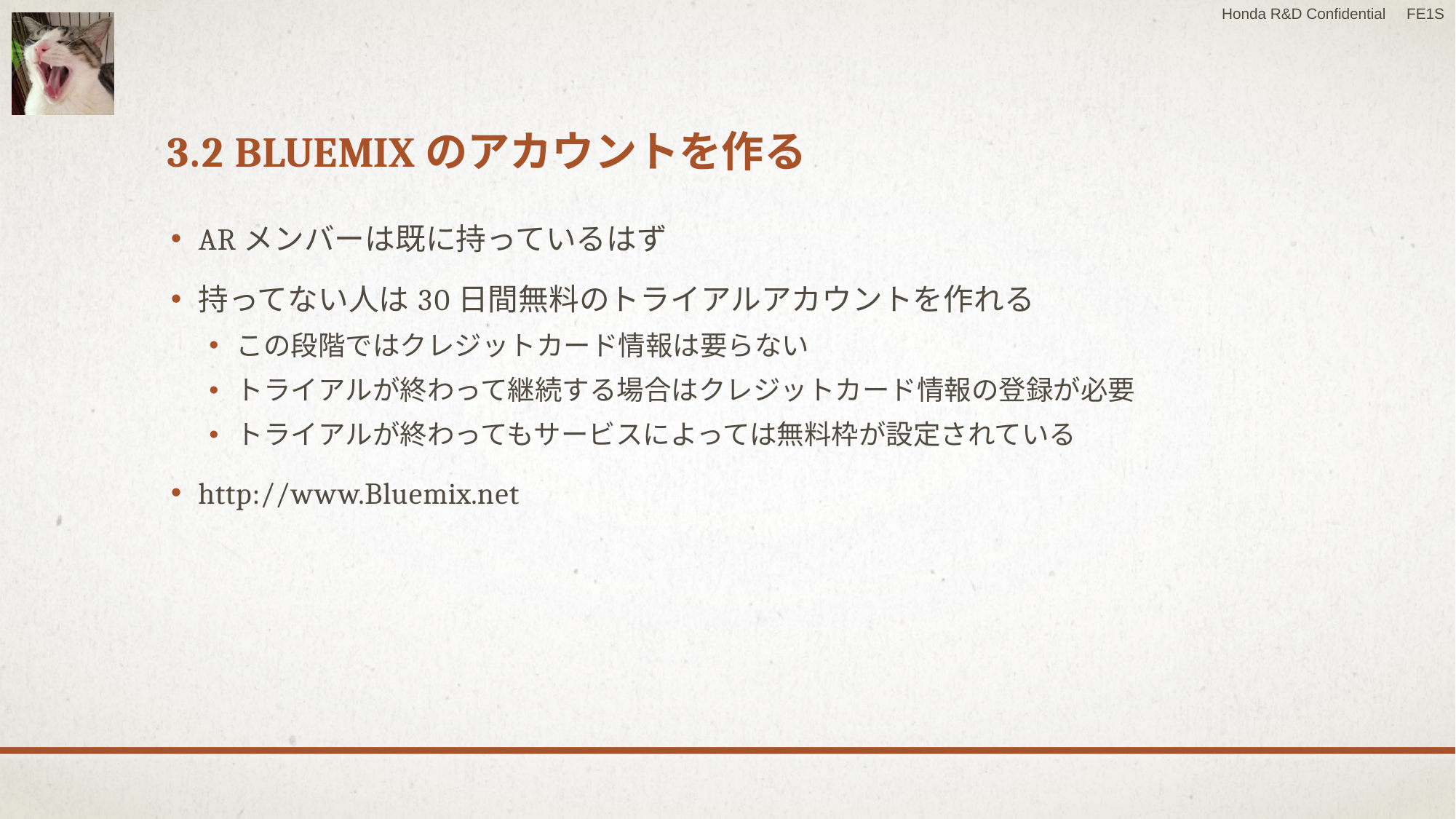

Honda R&D Confidential     FE1S
# 3.2 Bluemixのアカウントを作る
ARメンバーは既に持っているはず
持ってない人は30日間無料のトライアルアカウントを作れる
この段階ではクレジットカード情報は要らない
トライアルが終わって継続する場合はクレジットカード情報の登録が必要
トライアルが終わってもサービスによっては無料枠が設定されている
http://www.Bluemix.net